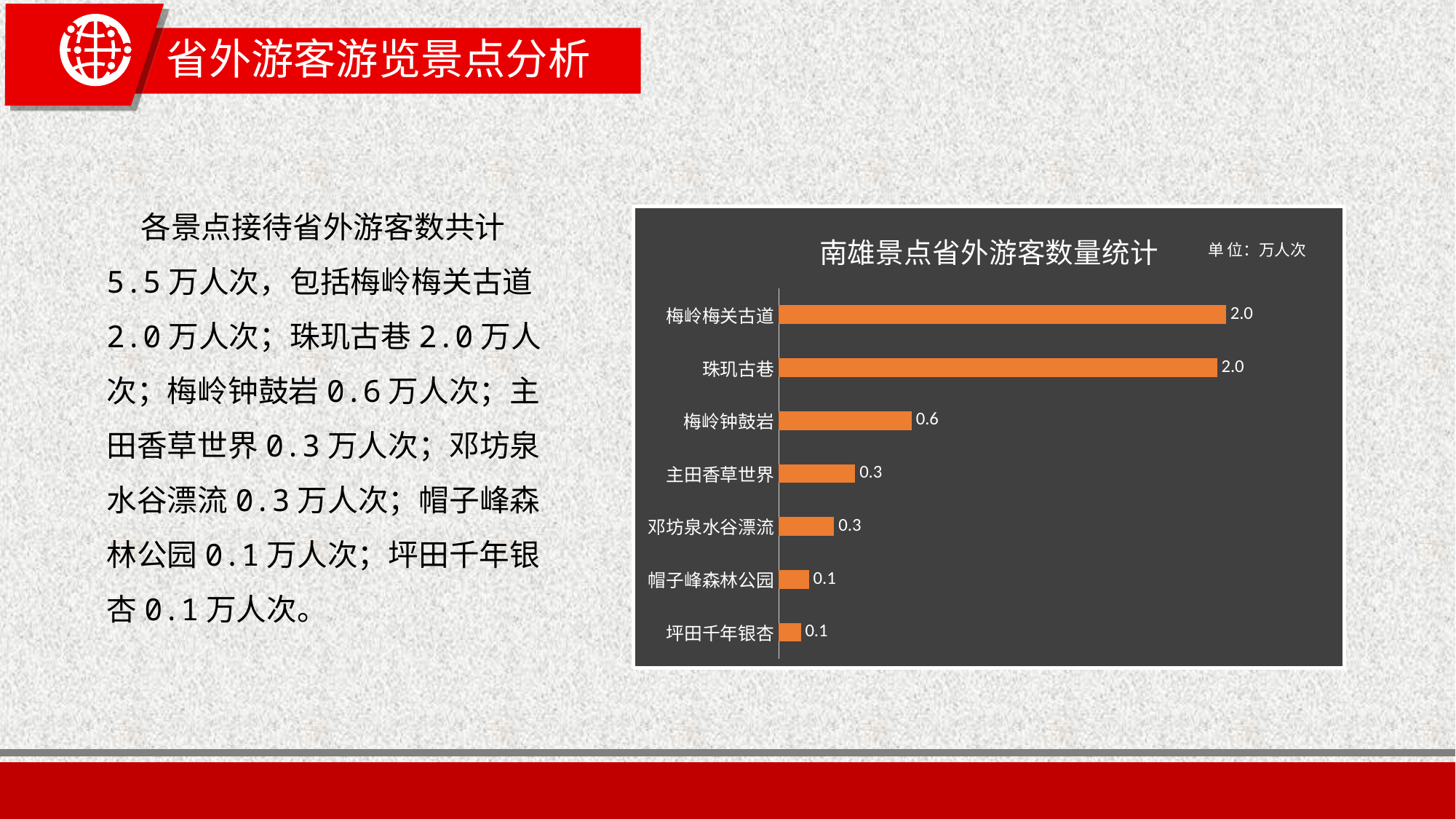

# 省外游客游览景点分析
    各景点接待省外游客数共计5.5万人次，包括梅岭梅关古道2.0万人次；珠玑古巷2.0万人次；梅岭钟鼓岩0.6万人次；主田香草世界0.3万人次；邓坊泉水谷漂流0.3万人次；帽子峰森林公园0.1万人次；坪田千年银杏0.1万人次。

### Chart: 南雄景点省外游客数量统计

| Category | 系列 1 |
|---|---|
| 坪田千年银杏 | 0.1007 |
| 帽子峰森林公园 | 0.1368 |
| 邓坊泉水谷漂流 | 0.2508 |
| 主田香草世界 | 0.34675 |
| 梅岭钟鼓岩 | 0.6023 |
| 珠玑古巷 | 1.9872 |
| 梅岭梅关古道 | 2.02825 |
单 位：万人次